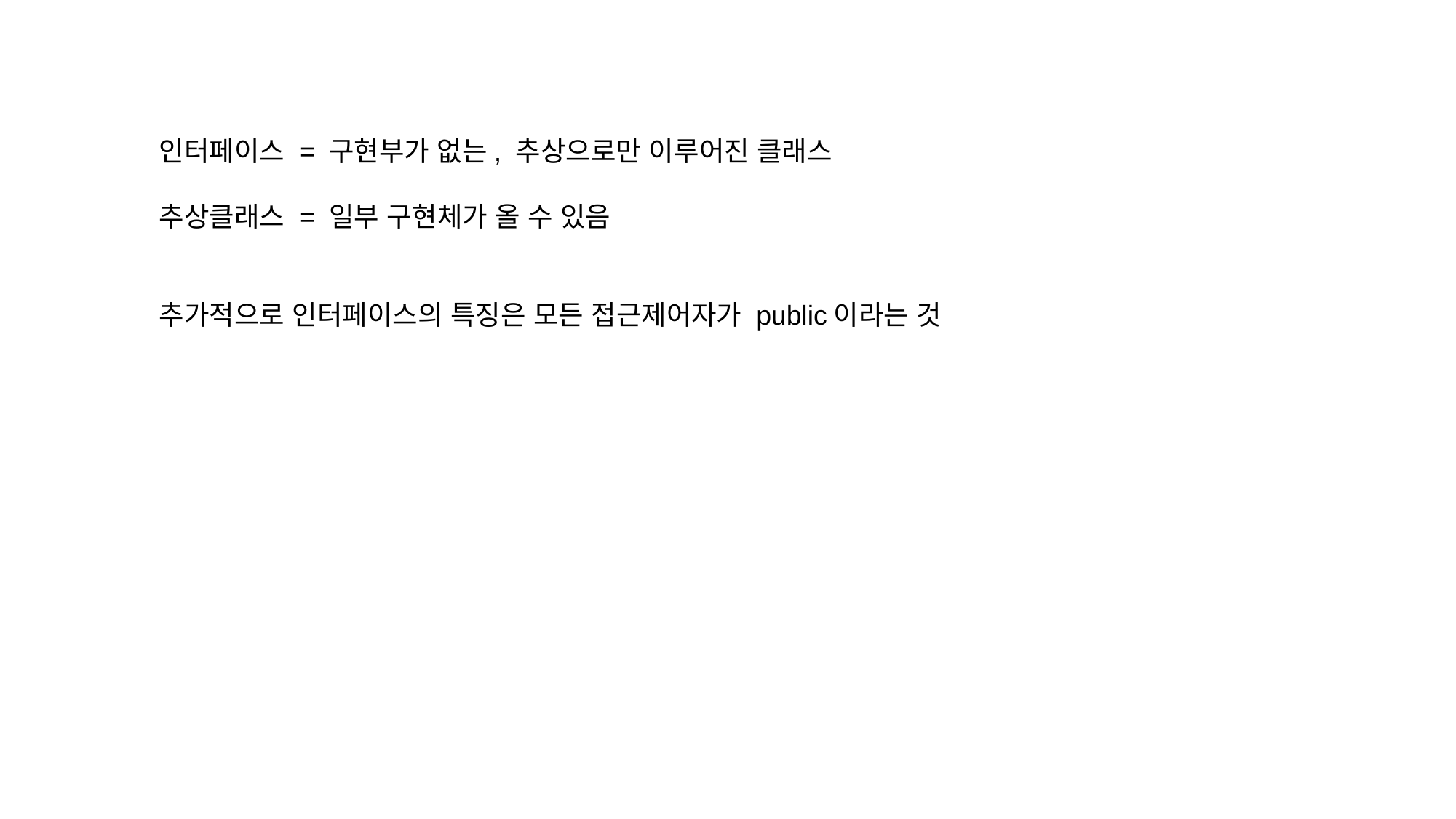

인터페이스 = 구현부가 없는, 추상으로만 이루어진 클래스

추상클래스 = 일부 구현체가 올 수 있음

추가적으로 인터페이스의 특징은 모든 접근제어자가 public이라는 것